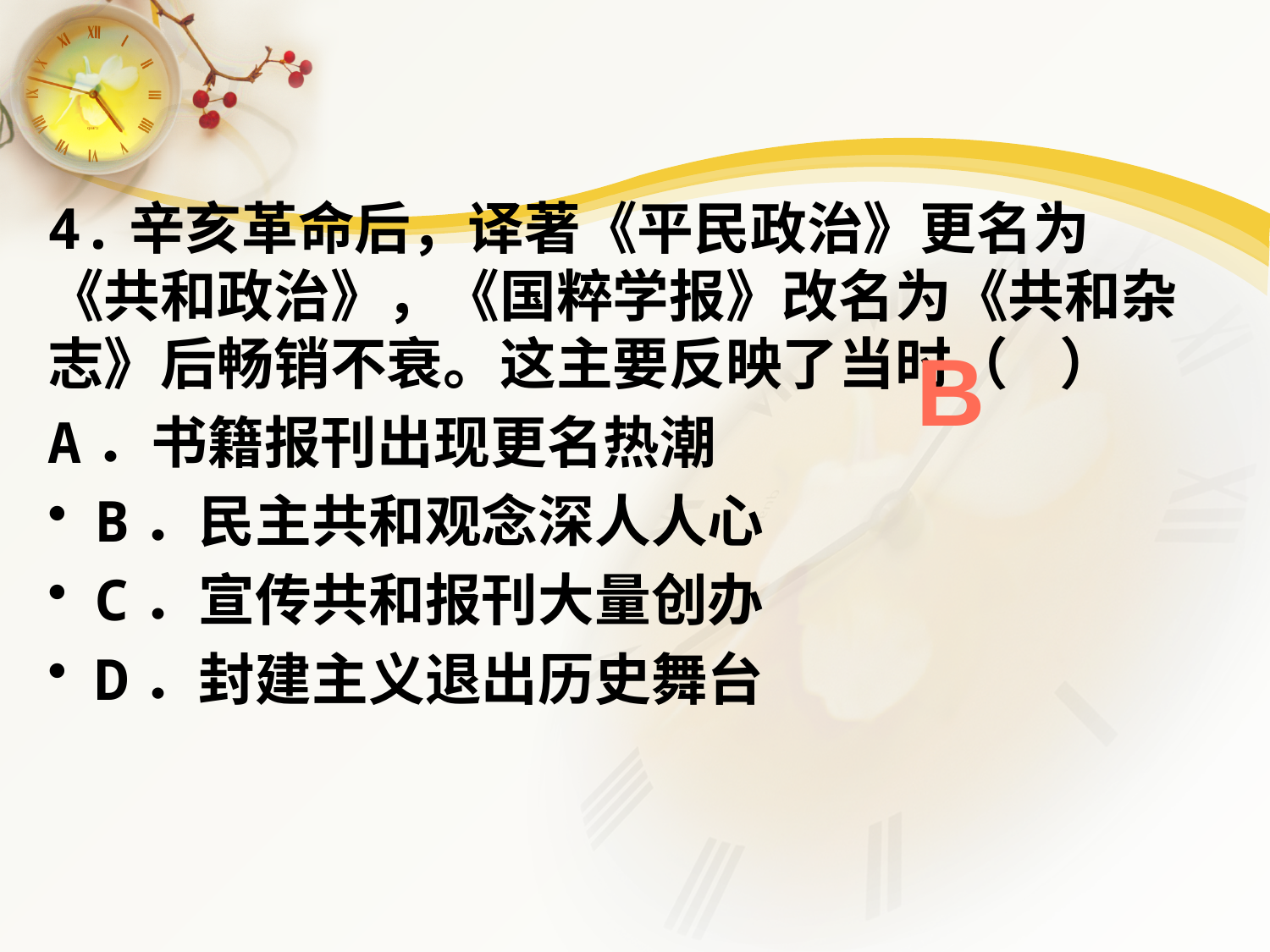

4.辛亥革命后，译著《平民政治》更名为《共和政治》，《国粹学报》改名为《共和杂志》后畅销不衰。这主要反映了当时（    ）
A．书籍报刊出现更名热潮
B．民主共和观念深人人心
C．宣传共和报刊大量创办
D．封建主义退出历史舞台
B